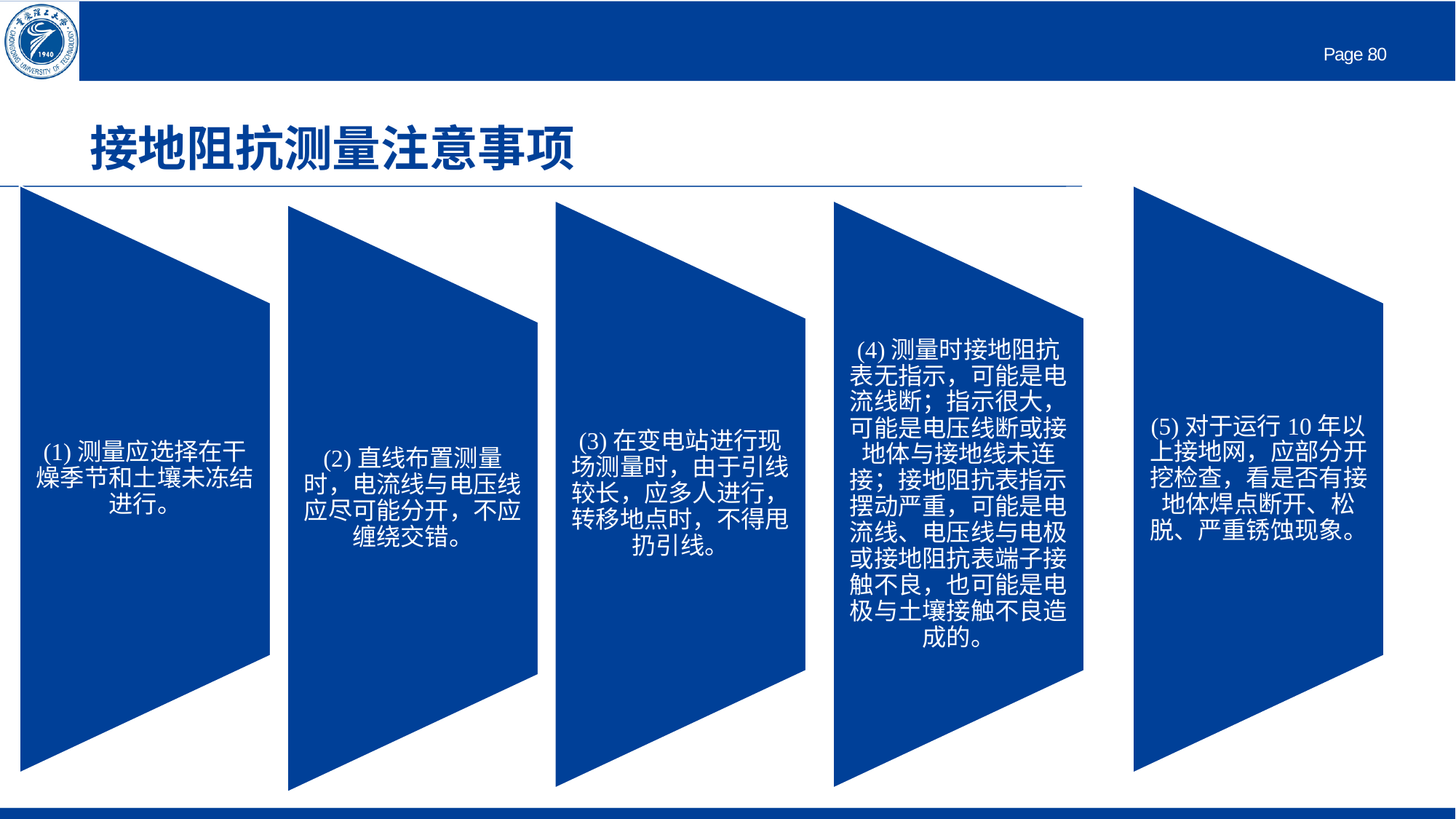

# 接地阻抗测量注意事项
(1)测量应选择在干燥季节和土壤未冻结进行。

(5)对于运行10年以上接地网，应部分开挖检查，看是否有接地体焊点断开、松脱、严重锈蚀现象。

(3)在变电站进行现场测量时，由于引线较长，应多人进行，转移地点时，不得甩扔引线。

(4)测量时接地阻抗表无指示，可能是电流线断；指示很大，可能是电压线断或接地体与接地线未连接；接地阻抗表指示摆动严重，可能是电流线、电压线与电极或接地阻抗表端子接触不良，也可能是电极与土壤接触不良造成的。

(2)直线布置测量时，电流线与电压线应尽可能分开，不应缠绕交错。